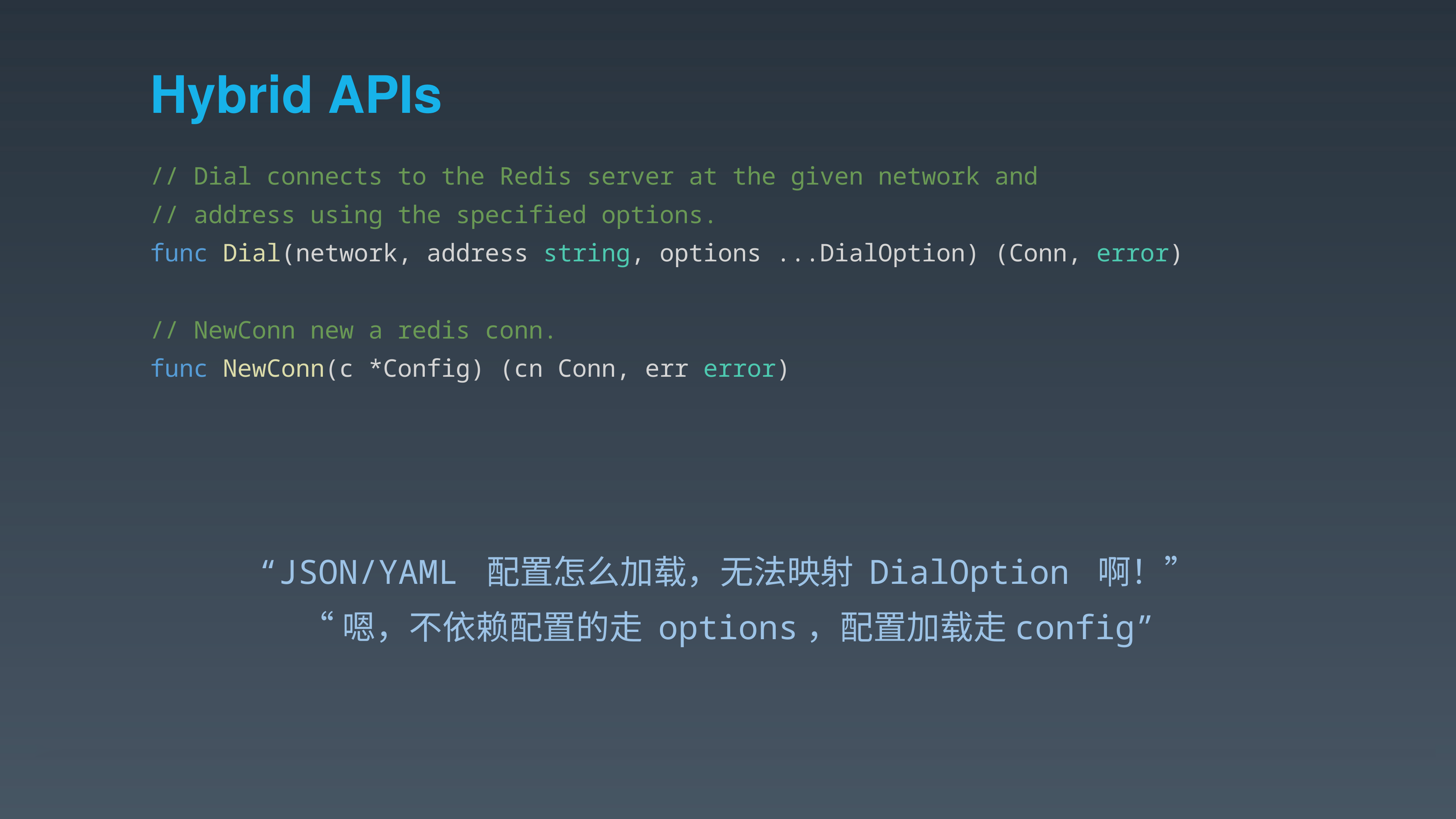

# Hybrid APIs
// Dial connects to the Redis server at the given network and
// address using the specified options.
func Dial(network, address string, options ...DialOption) (Conn, error)

// NewConn new a redis conn.
func NewConn(c *Config) (cn Conn, err error)

“JSON/YAML 配置怎么加载，无法映射 DialOption 啊！”
“嗯，不依赖配置的走 options，配置加载走config”